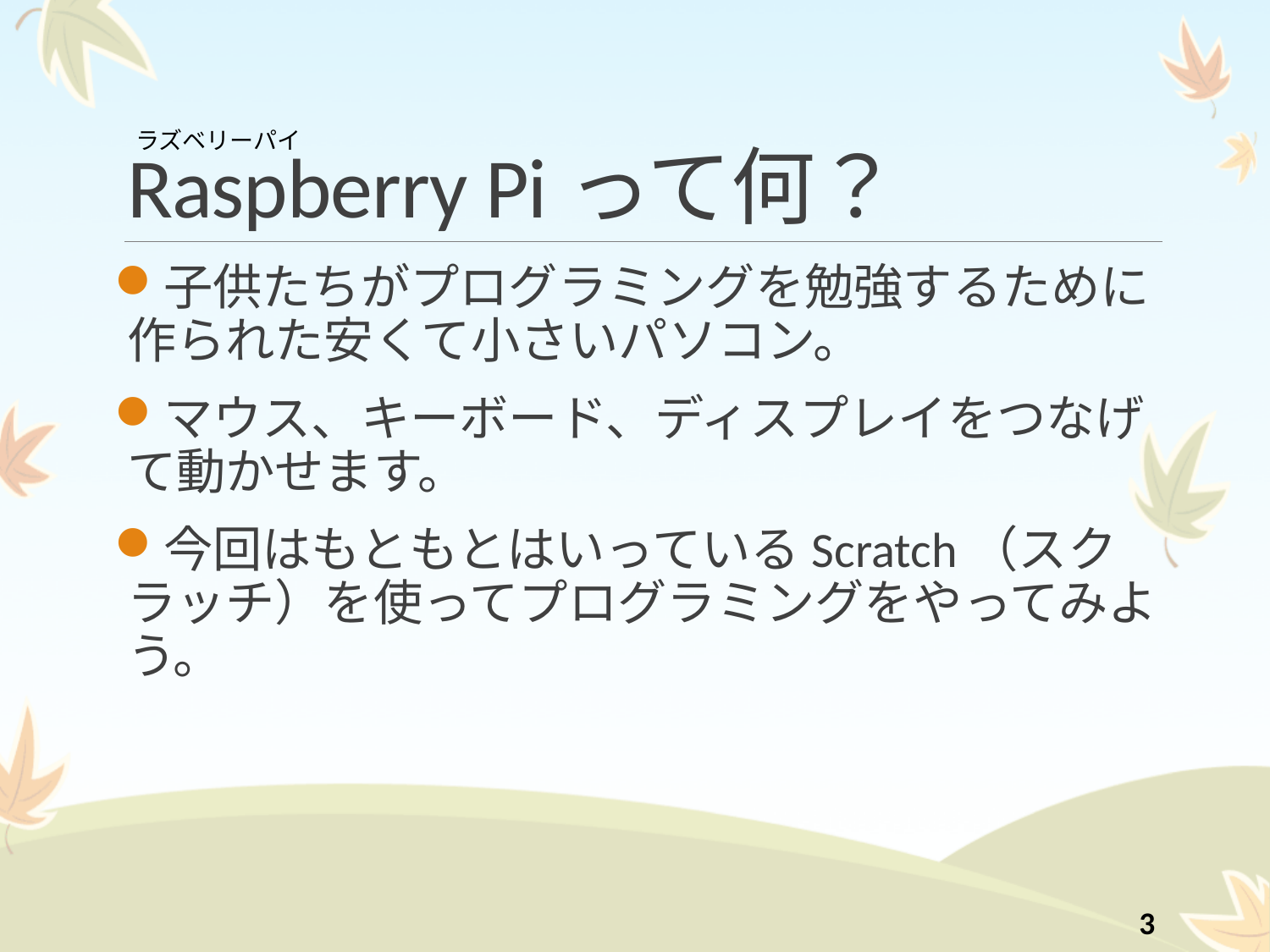

# Raspberry Piって何？
ラズベリーパイ
子供たちがプログラミングを勉強するために作られた安くて小さいパソコン。
マウス、キーボード、ディスプレイをつなげて動かせます。
今回はもともとはいっているScratch（スクラッチ）を使ってプログラミングをやってみよう。

3